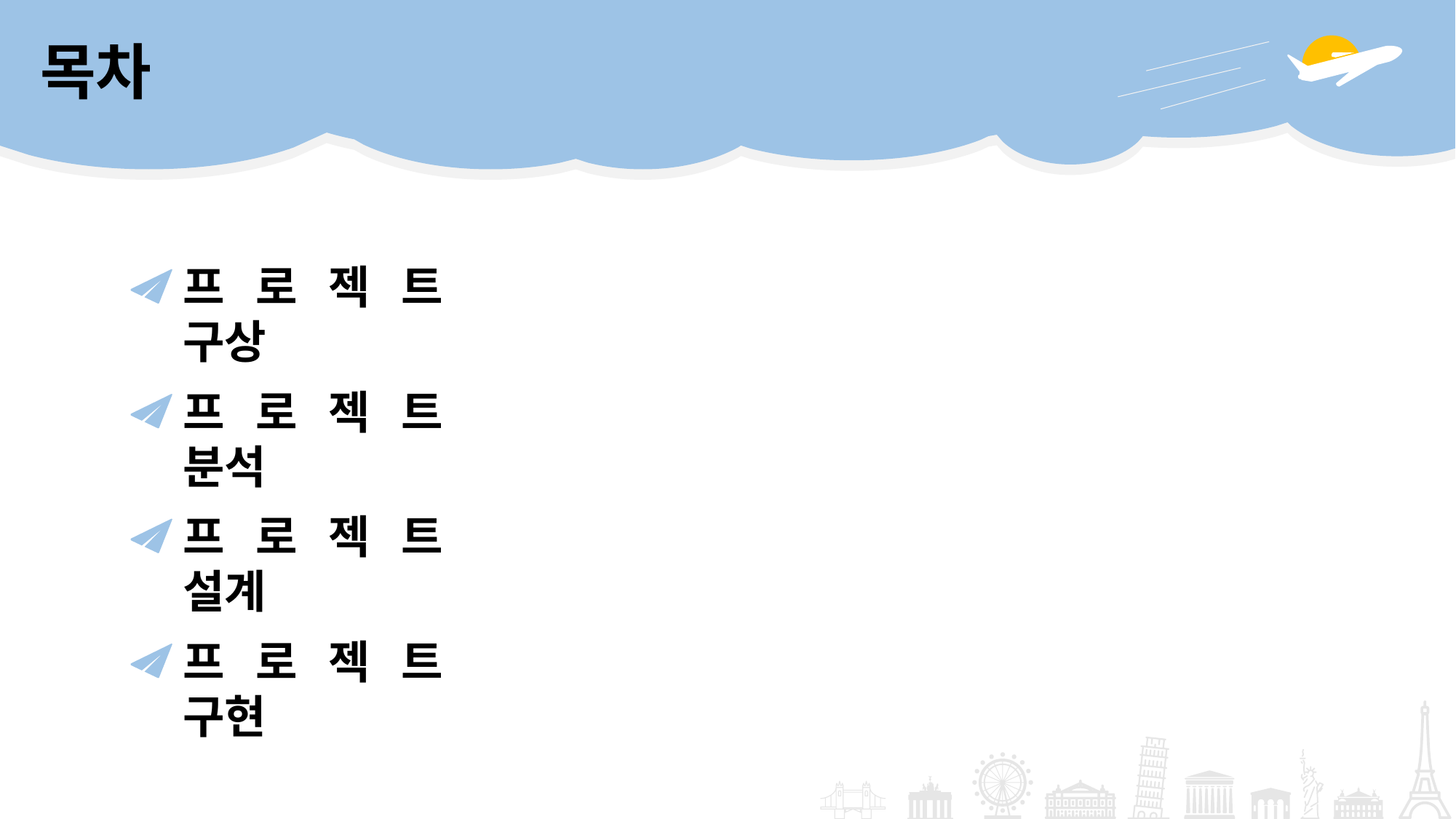

목차
프로젝트 구상

프로젝트 분석

프로젝트 설계

프로젝트 구현